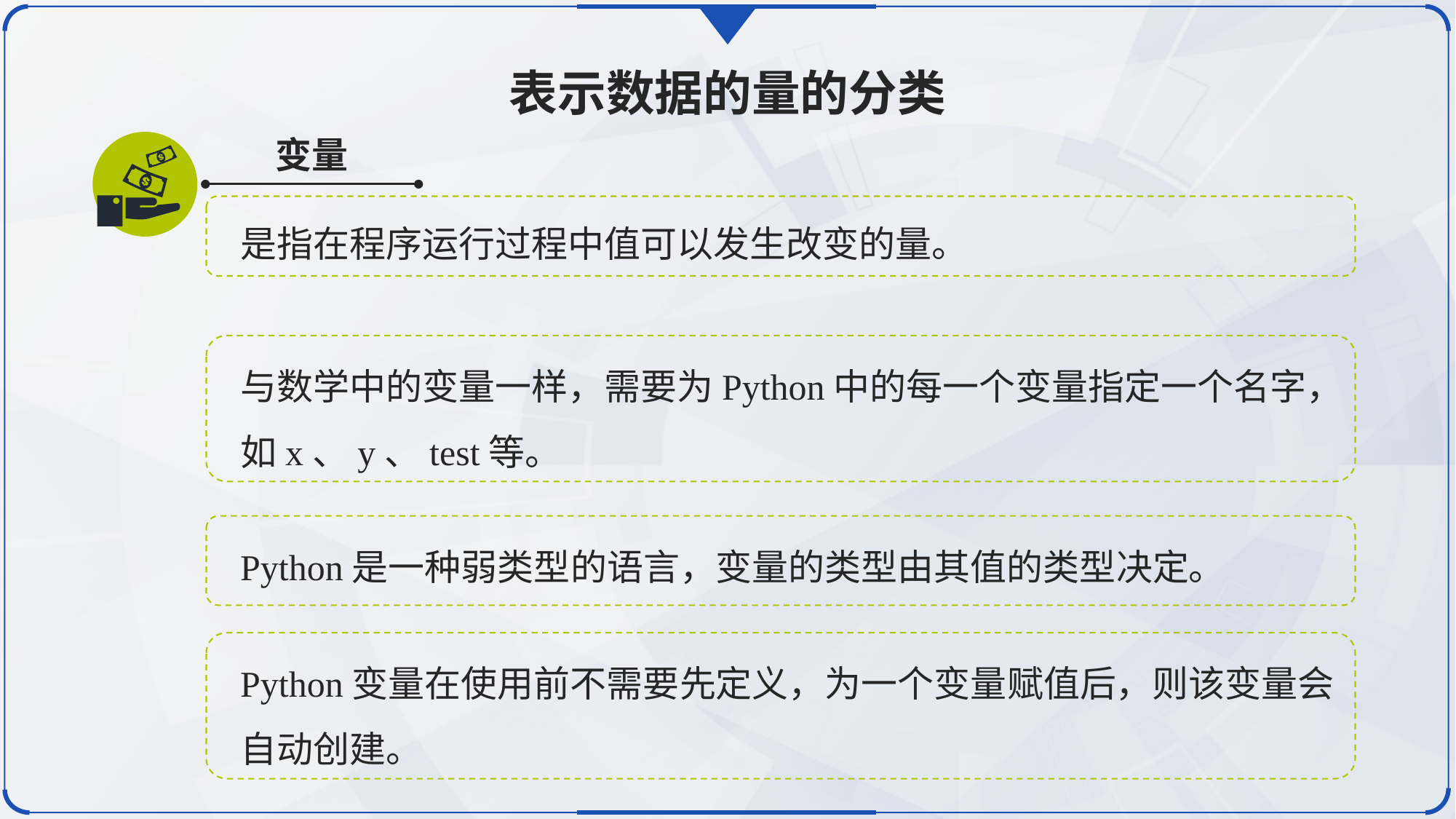

表示数据的量的分类
变量

是指在程序运行过程中值可以发生改变的量。

与数学中的变量一样，需要为Python中的每一个变量指定一个名字，如x、y、test等。

Python是一种弱类型的语言，变量的类型由其值的类型决定。

Python变量在使用前不需要先定义，为一个变量赋值后，则该变量会自动创建。